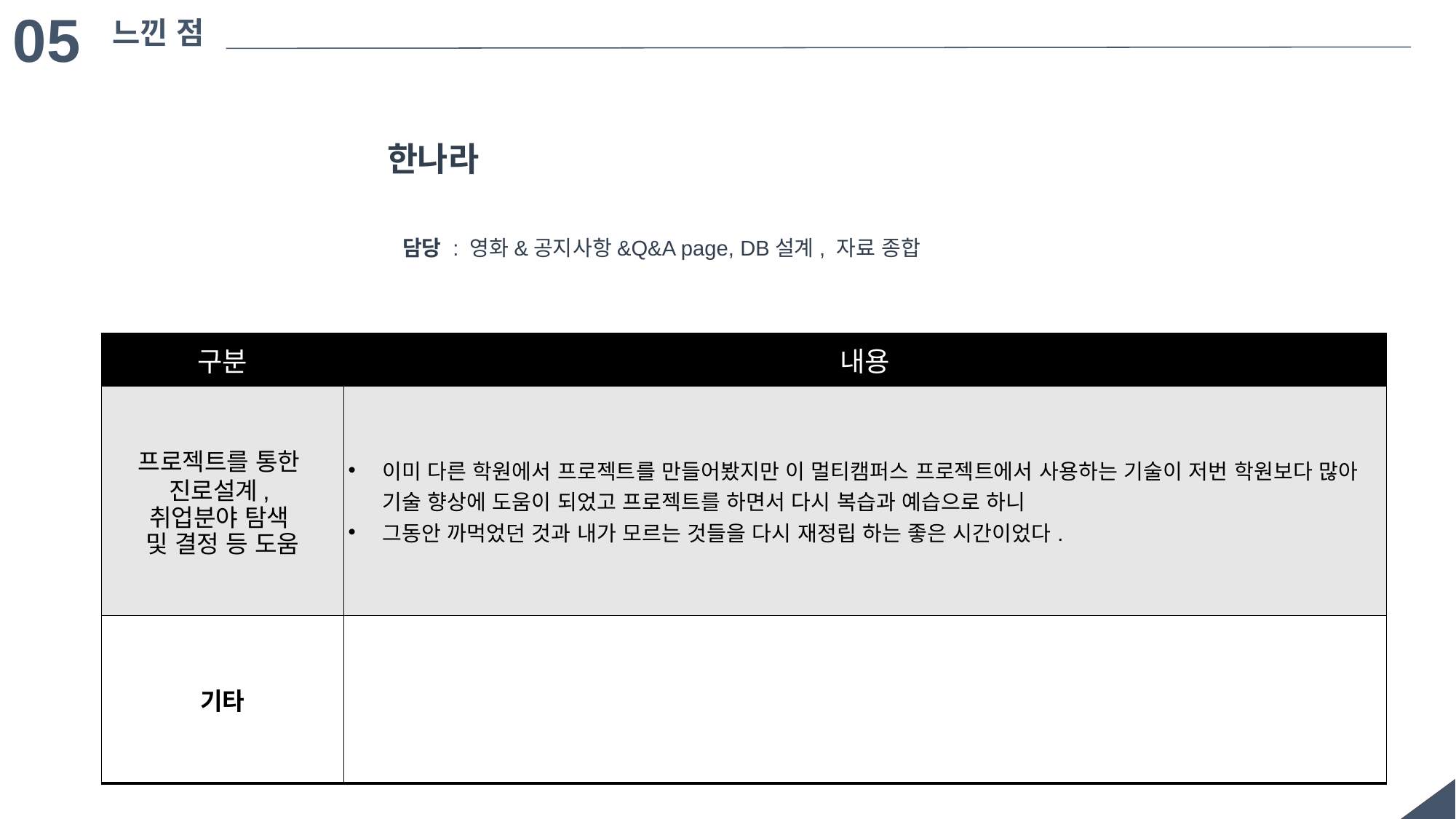

05
느낀 점
한나라
담당 : 영화&공지사항&Q&A page, DB설계, 자료 종합
| 구분 | 내용 |
| --- | --- |
| 프로젝트를 통한 진로설계, 취업분야 탐색 및 결정 등 도움 | 이미 다른 학원에서 프로젝트를 만들어봤지만 이 멀티캠퍼스 프로젝트에서 사용하는 기술이 저번 학원보다 많아 기술 향상에 도움이 되었고 프로젝트를 하면서 다시 복습과 예습으로 하니 그동안 까먹었던 것과 내가 모르는 것들을 다시 재정립 하는 좋은 시간이었다. |
| 기타 |  |